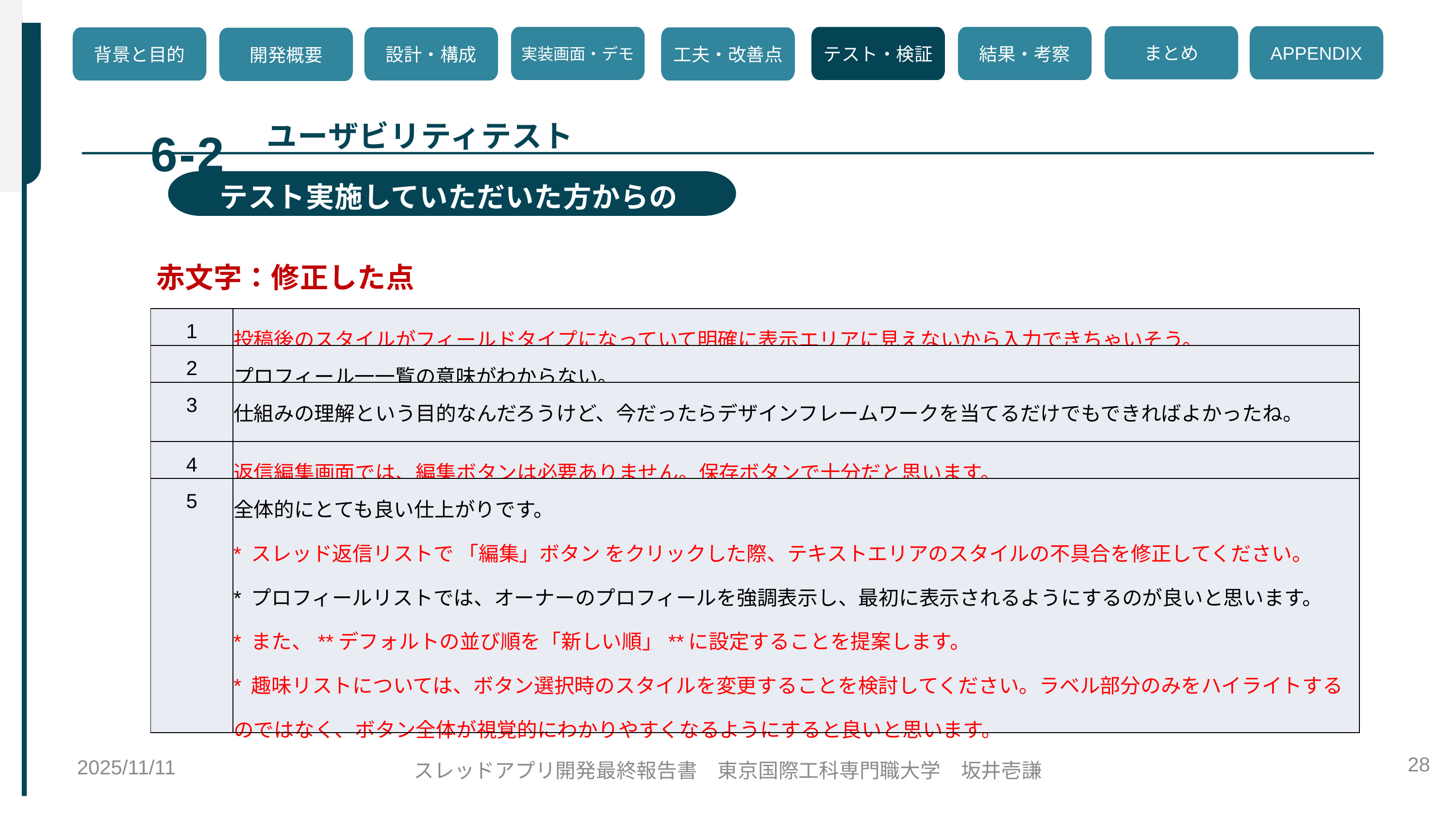

6-2
まとめ
APPENDIX
実装画面・デモ
テスト・検証
結果・考察
設計・構成
背景と目的
工夫・改善点
開発概要
ユーザビリティテスト

テスト実施していただいた方からのFB
赤文字：修正した点
| 1 | 投稿後のスタイルがフィールドタイプになっていて明確に表示エリアに見えないから入力できちゃいそう。 |
| --- | --- |
| 2 | プロフィール一一覧の意味がわからない。 |
| 3 | 仕組みの理解という目的なんだろうけど、今だったらデザインフレームワークを当てるだけでもできればよかったね。 |
| 4 | 返信編集画面では、編集ボタンは必要ありません。保存ボタンで十分だと思います。 |
| 5 | 全体的にとても良い仕上がりです。 \* スレッド返信リストで 「編集」ボタン をクリックした際、テキストエリアのスタイルの不具合を修正してください。 \* プロフィールリストでは、オーナーのプロフィールを強調表示し、最初に表示されるようにするのが良いと思います。 \* また、\*\*デフォルトの並び順を「新しい順」\*\*に設定することを提案します。 \* 趣味リストについては、ボタン選択時のスタイルを変更することを検討してください。ラベル部分のみをハイライトするのではなく、ボタン全体が視覚的にわかりやすくなるようにすると良いと思います。 |
2025/11/11
28
スレッドアプリ開発最終報告書　東京国際工科専門職大学　坂井壱謙